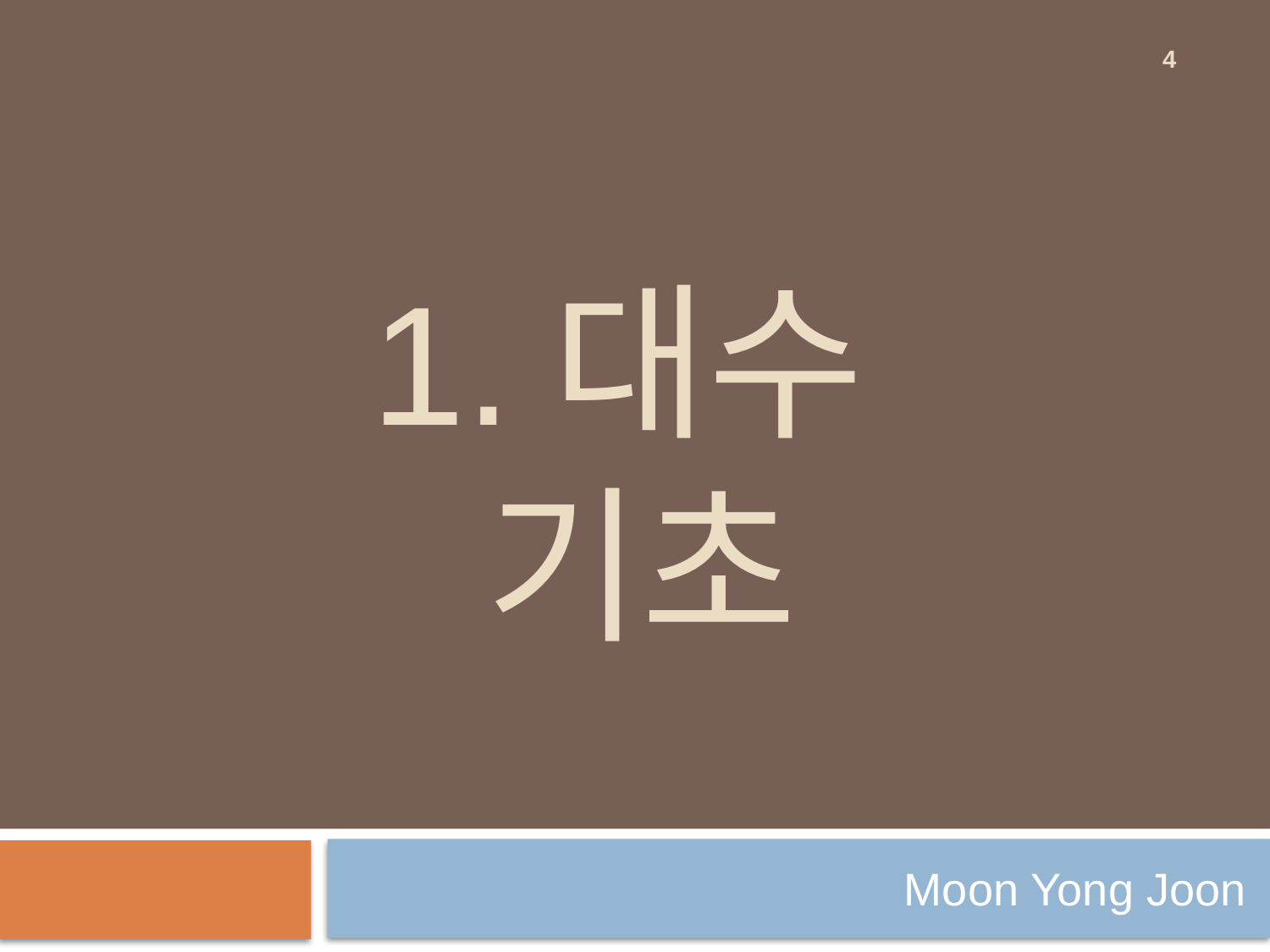

4
# 1.대수 기초
Moon Yong Joon